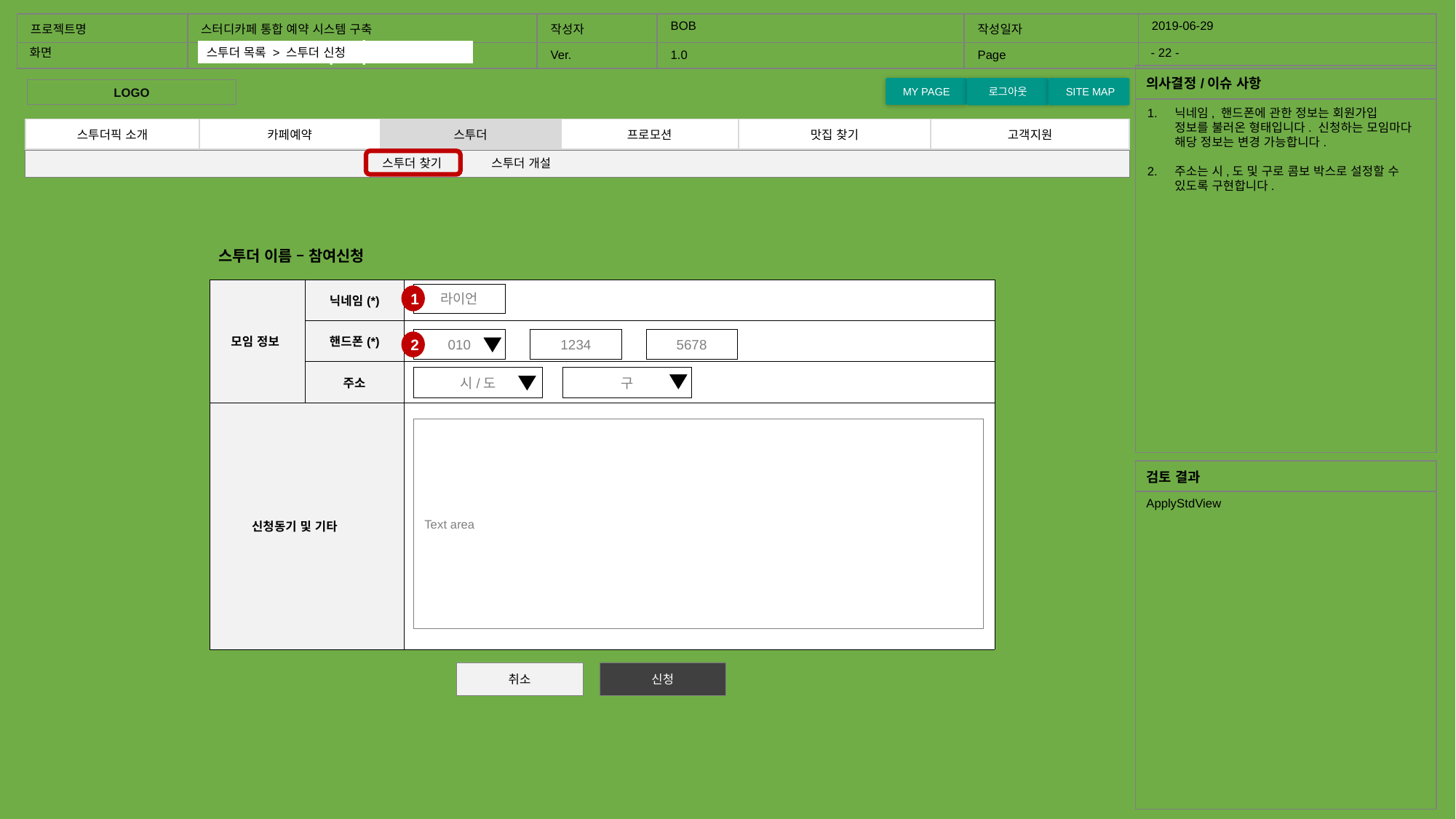

| 프로젝트명 | 스터디카페 통합 예약 시스템 구축 | 작성자 | BOB | 작성일자 | 2019-06-29 |
| --- | --- | --- | --- | --- | --- |
|  |  | Ver. | 1.0 | Page |  |
화면
- 22 -
스투더 목록 > 스투더 신청
스투더
홈화면
스투더 > 참여신청
| 의사결정/이슈 사항 |
| --- |
|  |
MY PAGE
로그아웃
 SITE MAP
LOGO
닉네임, 핸드폰에 관한 정보는 회원가입 정보를 불러온 형태입니다. 신청하는 모임마다 해당 정보는 변경 가능합니다.

주소는 시,도 및 구로 콤보 박스로 설정할 수 있도록 구현합니다.

| 스투더픽 소개 | 카페예약 | 스투더 | 프로모션 | 맛집 찾기 | 고객지원 |
| --- | --- | --- | --- | --- | --- |

스투더 찾기	스투더 개설
스투더 이름 – 참여신청
| 모임 정보 | 닉네임(\*) |  |
| --- | --- | --- |
|  | 핸드폰(\*) |  |
|  | 주소 |  |
| 신청동기 및 기타 |  |  |
라이언
1
010
1234
5678
2

시/도
구

Text area
| 검토 결과 |
| --- |
| ApplyStdView |
취소
신청